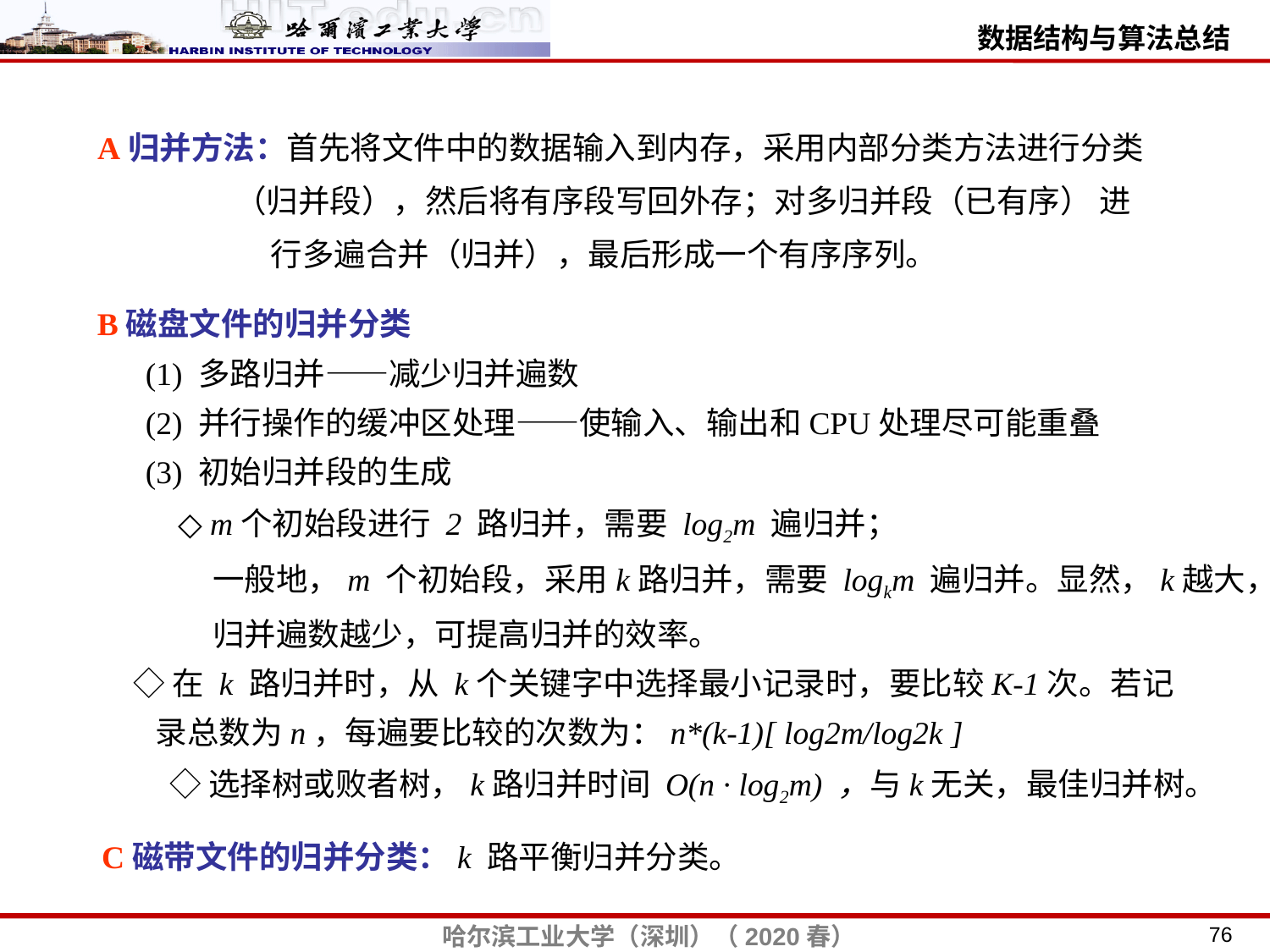

A归并方法：首先将文件中的数据输入到内存，采用内部分类方法进行分类
                  （归并段），然后将有序段写回外存；对多归并段（已有序） 进
                       行多遍合并（归并），最后形成一个有序序列。
B磁盘文件的归并分类
      (1) 多路归并——减少归并遍数
      (2) 并行操作的缓冲区处理——使输入、输出和CPU处理尽可能重叠
      (3) 初始归并段的生成
          ◇ m个初始段进行 2 路归并，需要 log2m 遍归并；
               一般地，m 个初始段，采用k路归并，需要 logkm 遍归并。显然，k越大，
               归并遍数越少，可提高归并的效率。
     ◇在 k 路归并时，从 k个关键字中选择最小记录时，要比较K-1次。若记
       录总数为n，每遍要比较的次数为：n*(k-1)[ log2m/log2k ]
          ◇选择树或败者树，k路归并时间 O(n · log2m) ，与k无关，最佳归并树。
C磁带文件的归并分类：k 路平衡归并分类。